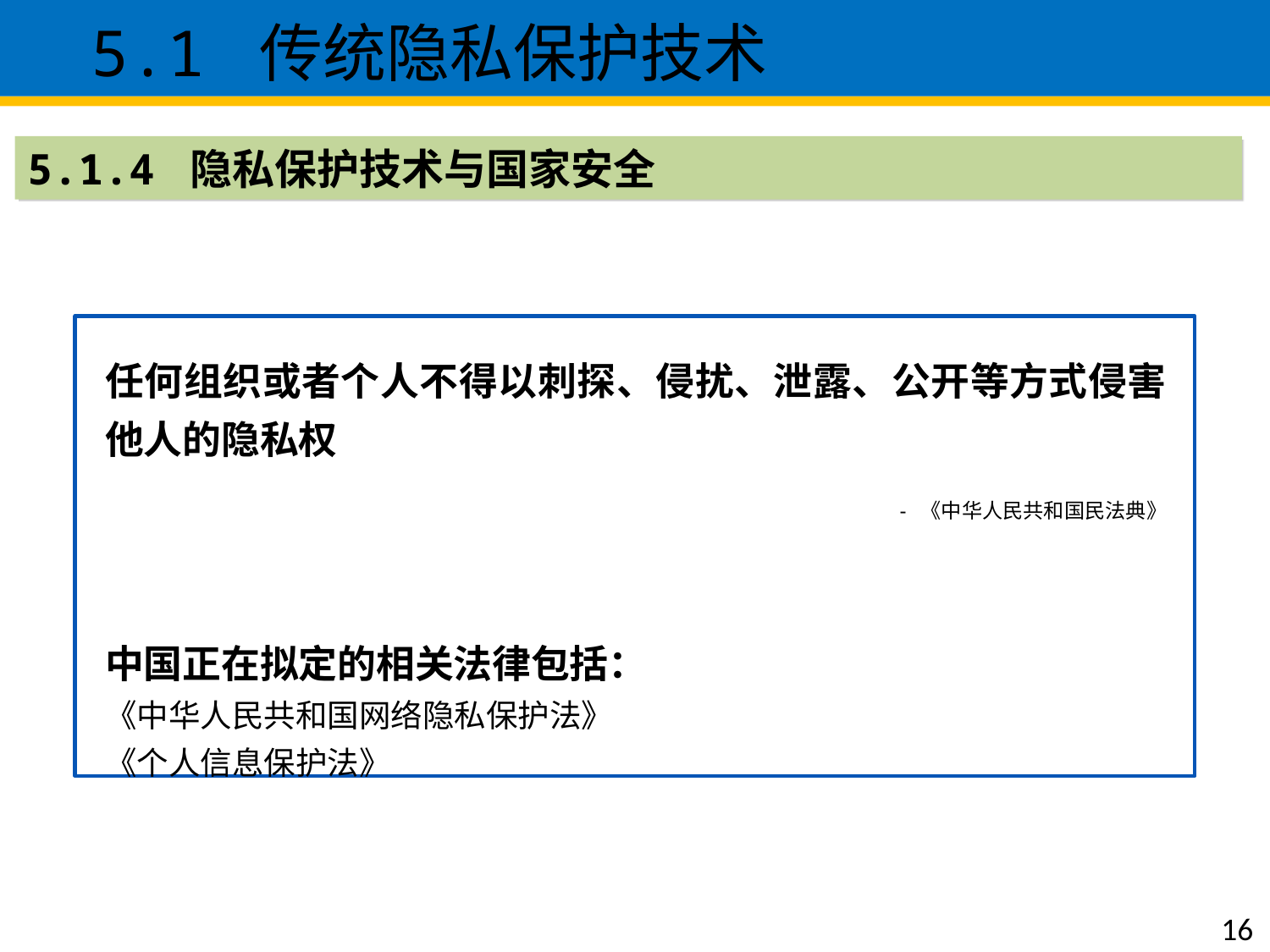

5.1 传统隐私保护技术
5.1.4 隐私保护技术与国家安全

任何组织或者个人不得以刺探、侵扰、泄露、公开等方式侵害他人的隐私权
- 《中华人民共和国民法典》

中国正在拟定的相关法律包括：
《中华人民共和国网络隐私保护法》
《个人信息保护法》
16